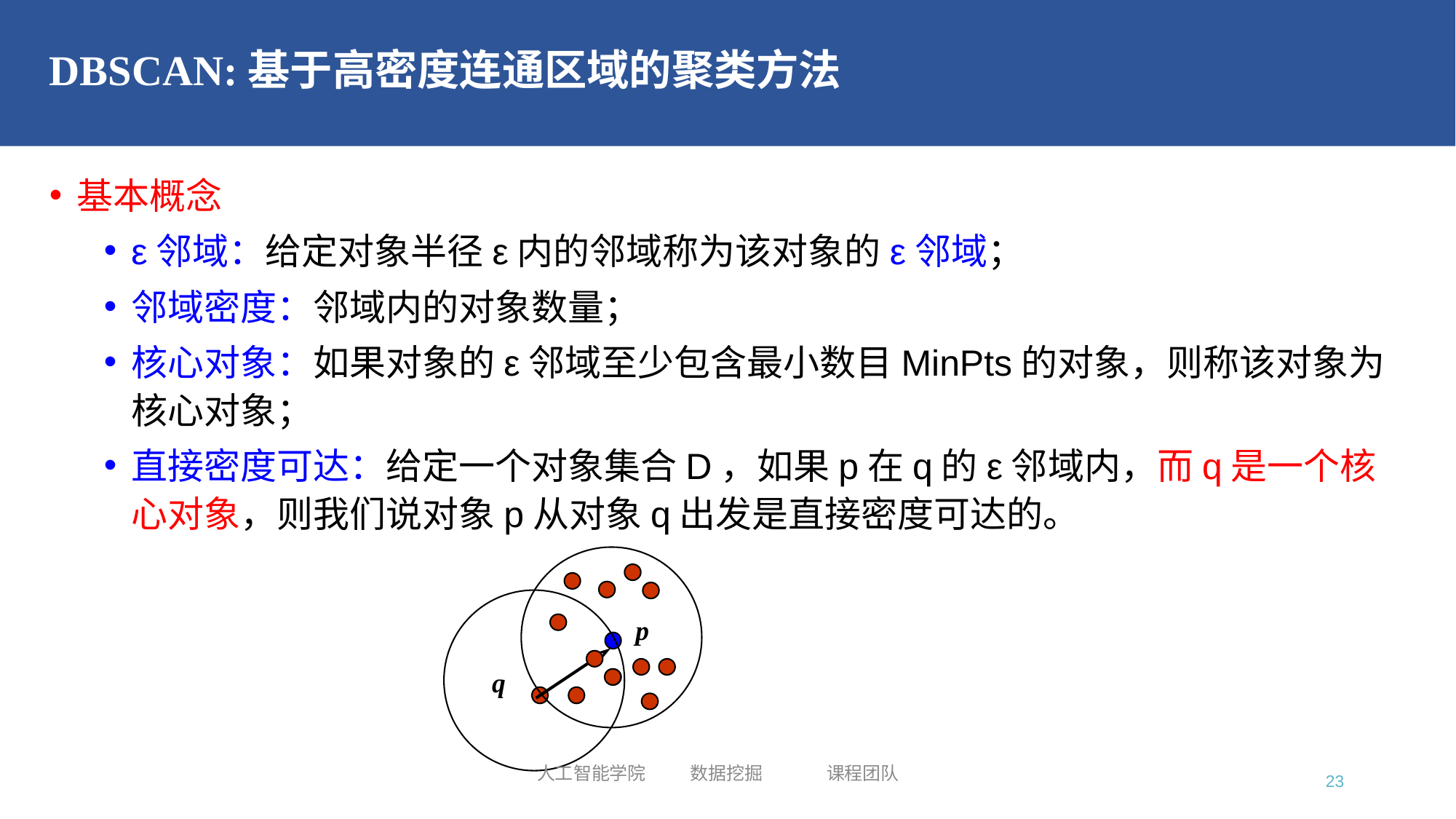

# DBSCAN:基于高密度连通区域的聚类方法
基本概念
ε邻域：给定对象半径ε内的邻域称为该对象的ε邻域；
邻域密度：邻域内的对象数量；
核心对象：如果对象的ε邻域至少包含最小数目MinPts的对象，则称该对象为核心对象；
直接密度可达：给定一个对象集合D，如果p在q的ε邻域内，而q是一个核心对象，则我们说对象p从对象q出发是直接密度可达的。

q

p

人工智能学院           数据挖掘                课程团队
23